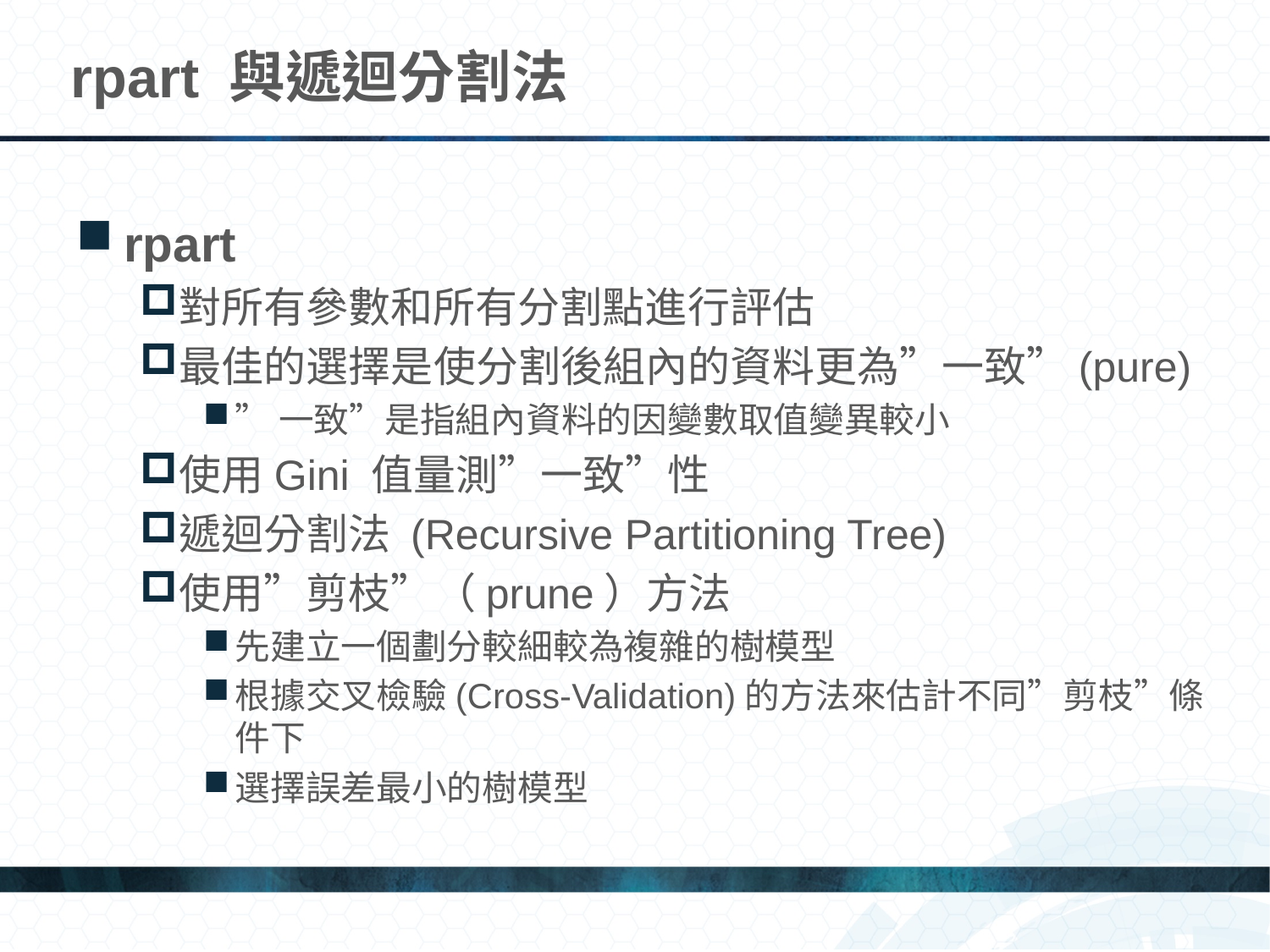

# rpart 與遞迴分割法
rpart
對所有參數和所有分割點進行評估
最佳的選擇是使分割後組內的資料更為”一致”(pure)
”一致”是指組內資料的因變數取值變異較小
使用Gini 值量測”一致”性
遞迴分割法 (Recursive Partitioning Tree)
使用”剪枝”（prune）方法
先建立一個劃分較細較為複雜的樹模型
根據交叉檢驗(Cross-Validation)的方法來估計不同”剪枝”條件下
選擇誤差最小的樹模型